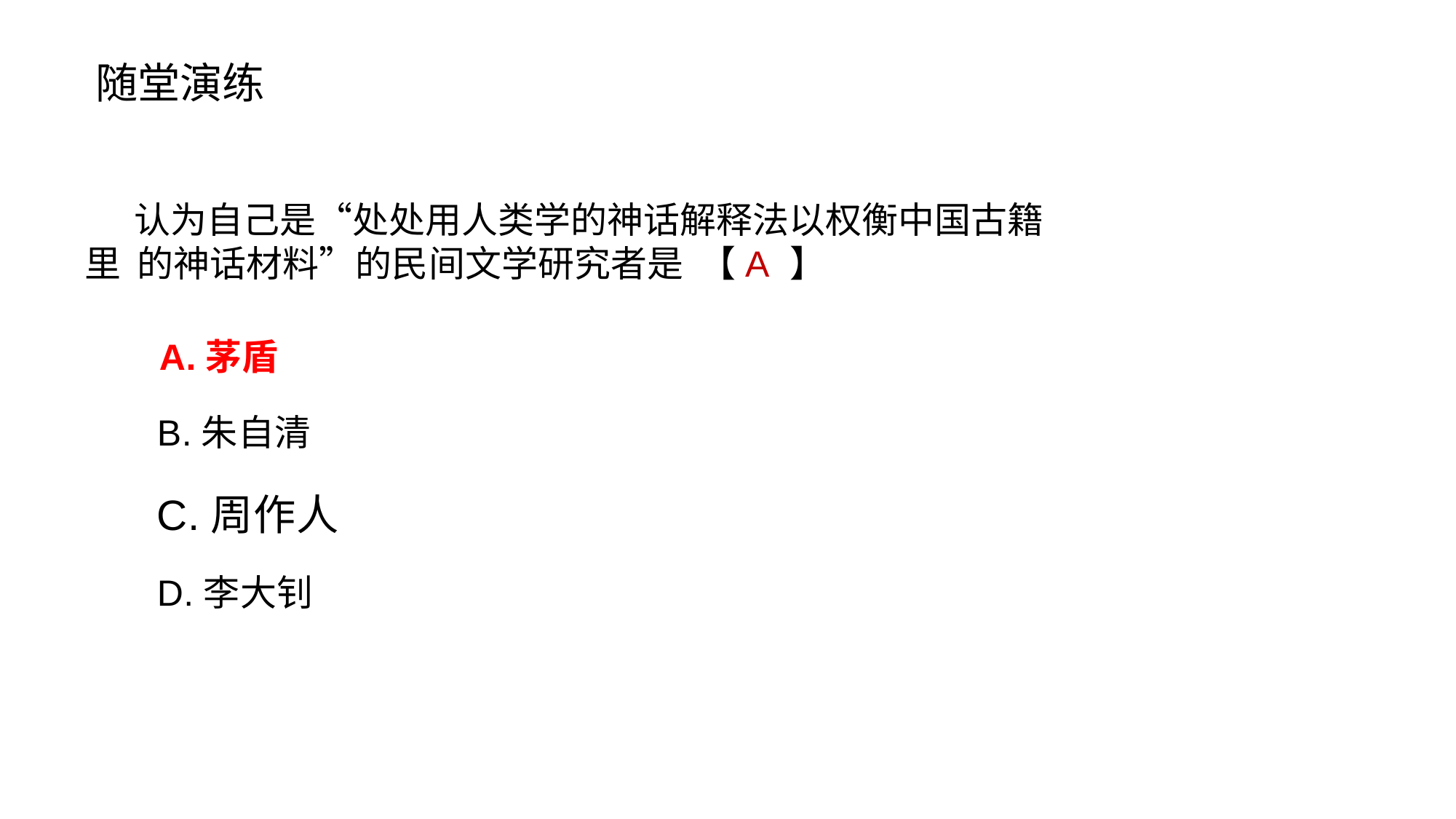

随堂演练
     认为自己是“处处用人类学的神话解释法以权衡中国古籍里  的神话材料”的民间文学研究者是  【A 】

       A.茅盾
B.朱自清
C.周作人
D.李大钊